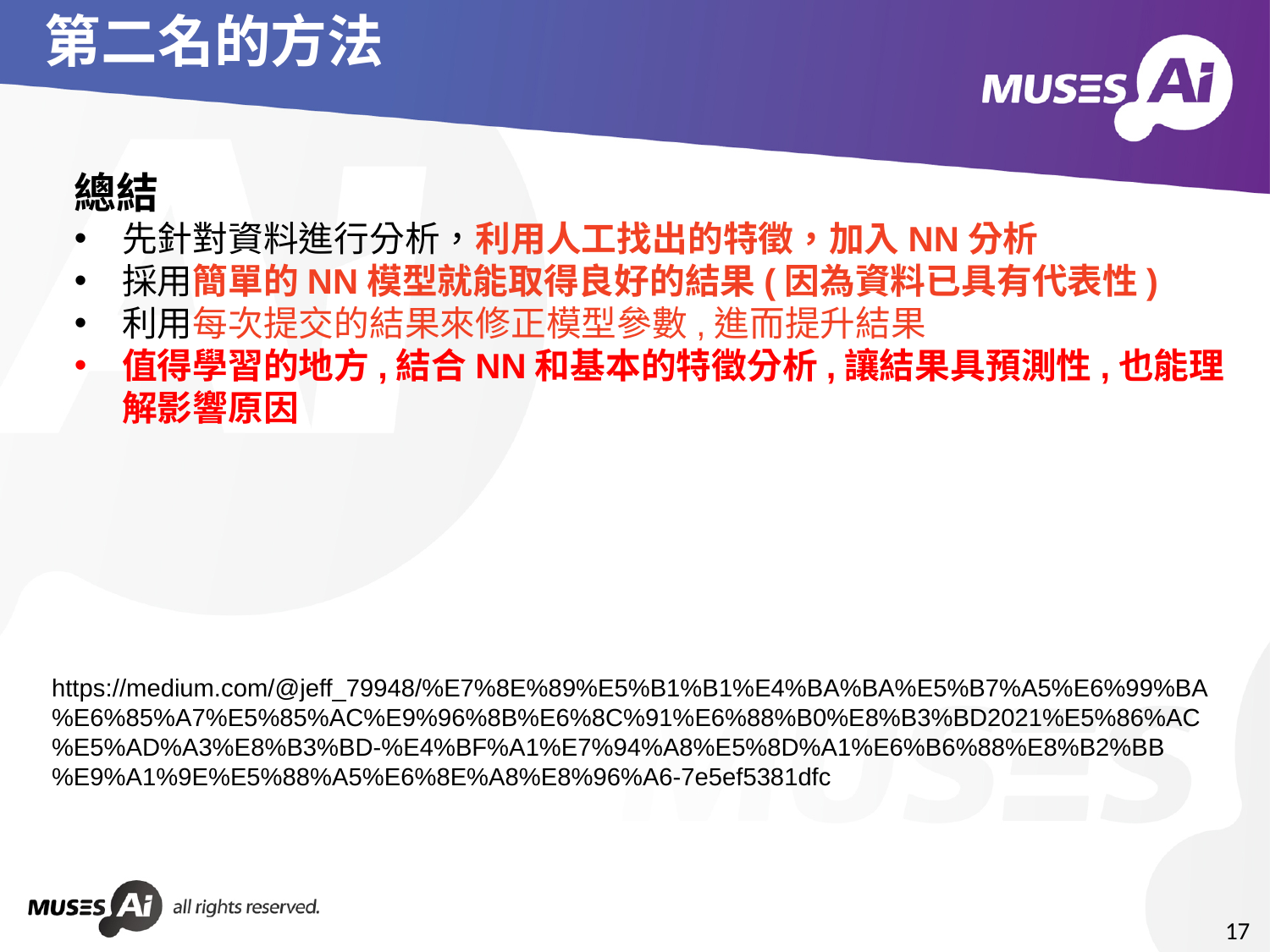

# 第二名的方法
總結
先針對資料進行分析，利用人工找出的特徵，加入NN分析
採用簡單的NN模型就能取得良好的結果(因為資料已具有代表性)
利用每次提交的結果來修正模型參數,進而提升結果
值得學習的地方,結合NN和基本的特徵分析,讓結果具預測性,也能理解影響原因
https://medium.com/@jeff_79948/%E7%8E%89%E5%B1%B1%E4%BA%BA%E5%B7%A5%E6%99%BA%E6%85%A7%E5%85%AC%E9%96%8B%E6%8C%91%E6%88%B0%E8%B3%BD2021%E5%86%AC%E5%AD%A3%E8%B3%BD-%E4%BF%A1%E7%94%A8%E5%8D%A1%E6%B6%88%E8%B2%BB%E9%A1%9E%E5%88%A5%E6%8E%A8%E8%96%A6-7e5ef5381dfc
17